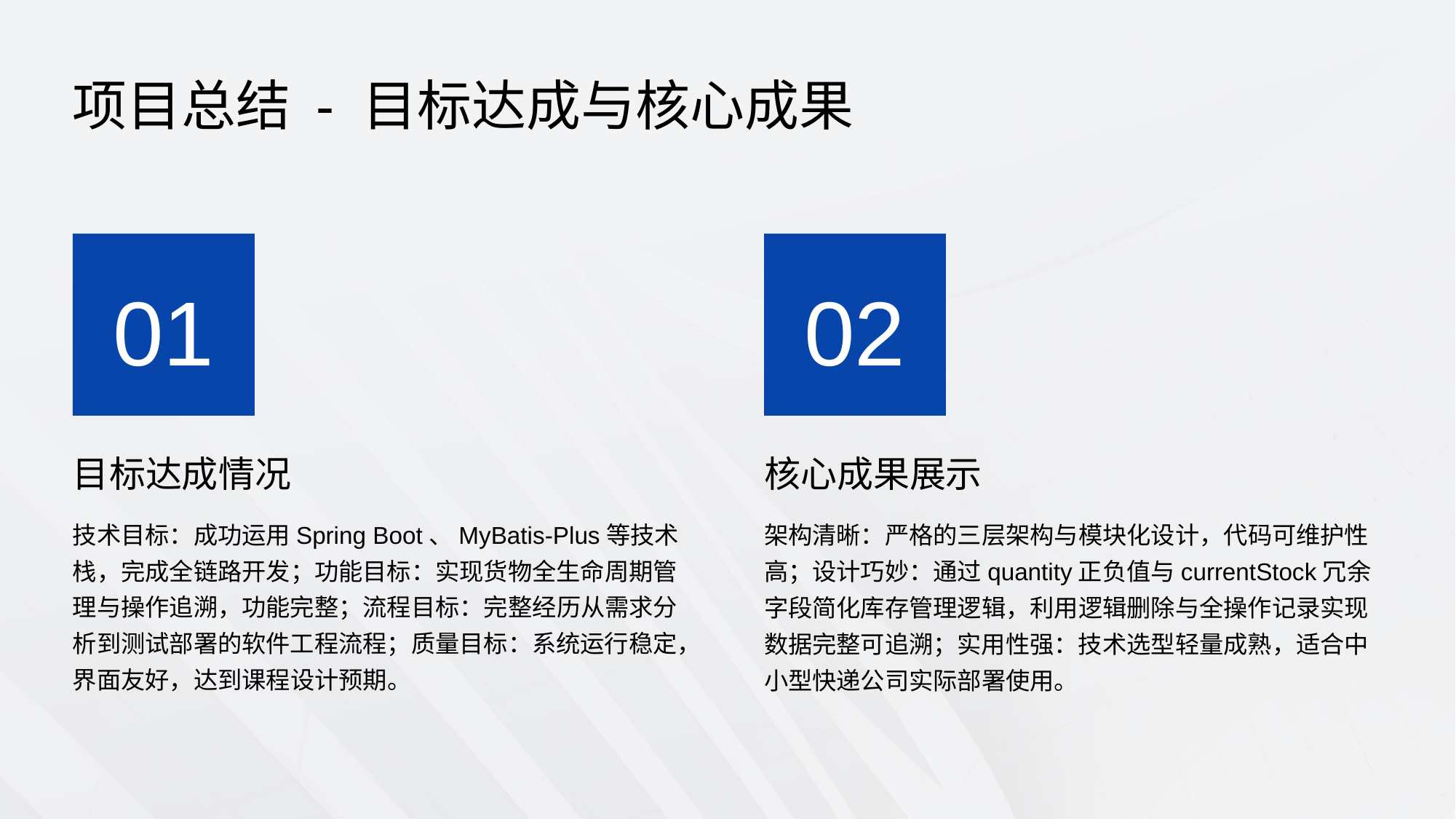

项目总结 - 目标达成与核心成果

01
02
目标达成情况
核心成果展示
技术目标：成功运用Spring Boot、MyBatis-Plus等技术栈，完成全链路开发；功能目标：实现货物全生命周期管理与操作追溯，功能完整；流程目标：完整经历从需求分析到测试部署的软件工程流程；质量目标：系统运行稳定，界面友好，达到课程设计预期。
架构清晰：严格的三层架构与模块化设计，代码可维护性高；设计巧妙：通过quantity正负值与currentStock冗余字段简化库存管理逻辑，利用逻辑删除与全操作记录实现数据完整可追溯；实用性强：技术选型轻量成熟，适合中小型快递公司实际部署使用。